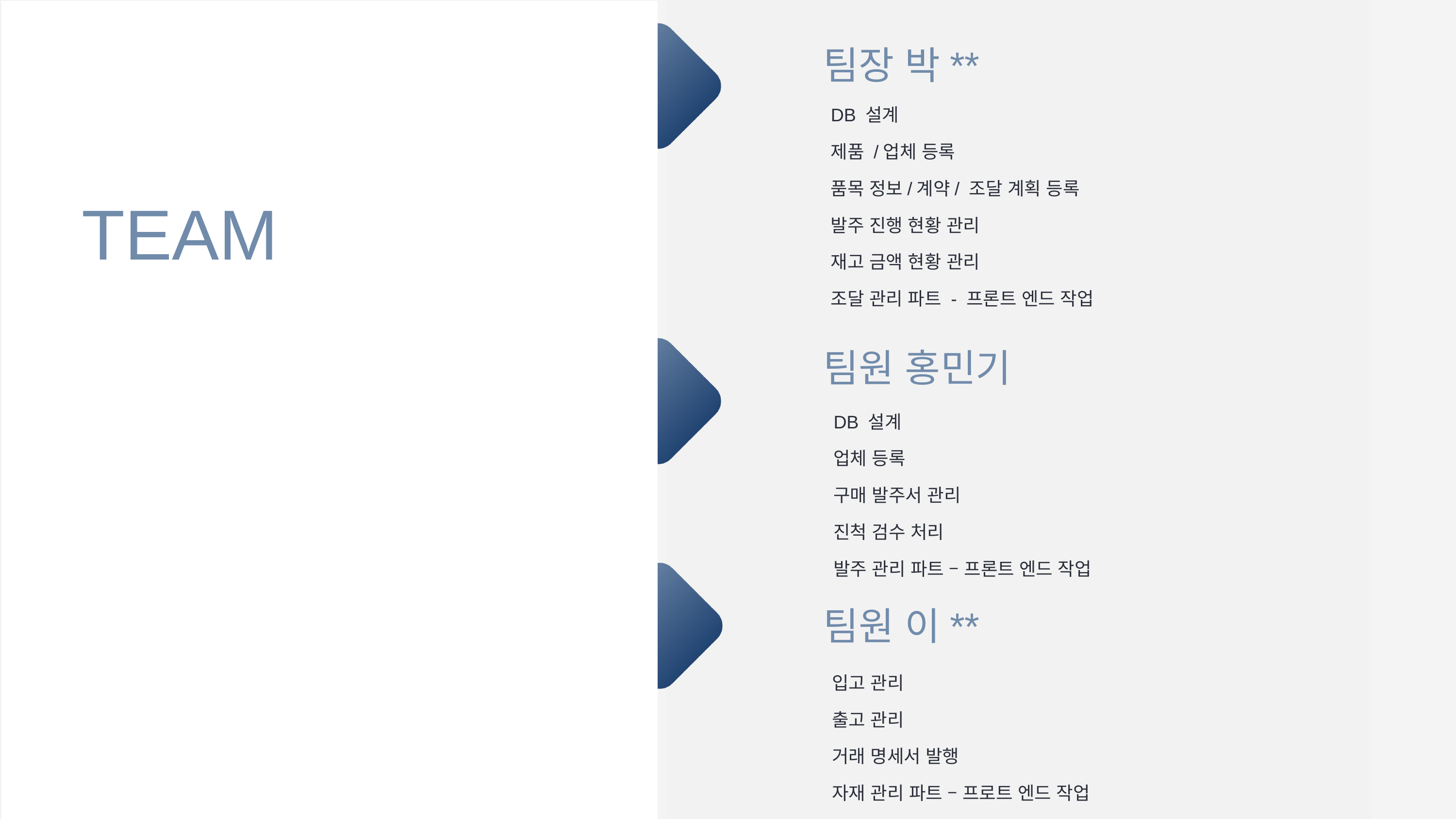

팀장 박**
DB 설계
제품 /업체 등록
품목 정보/계약/ 조달 계획 등록
발주 진행 현황 관리
재고 금액 현황 관리
조달 관리 파트 - 프론트 엔드 작업
TEAM

팀원 홍민기
DB 설계
업체 등록
구매 발주서 관리
진척 검수 처리
발주 관리 파트 – 프론트 엔드 작업

팀원 이**
입고 관리
출고 관리
거래 명세서 발행
자재 관리 파트 – 프로트 엔드 작업